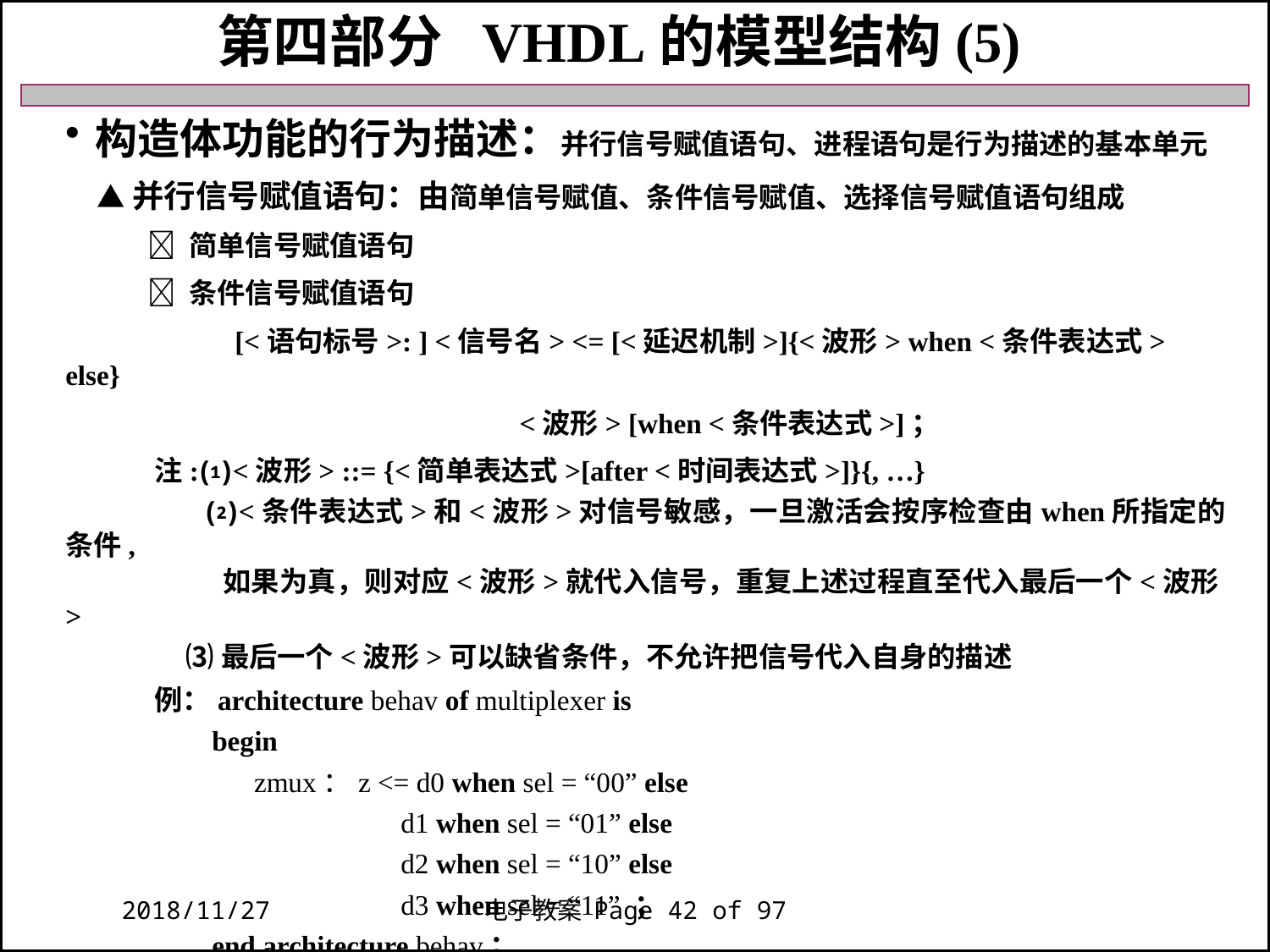

第四部分  VHDL的模型结构(5)

构造体功能的行为描述：并行信号赋值语句、进程语句是行为描述的基本单元
     ▲并行信号赋值语句：由简单信号赋值、条件信号赋值、选择信号赋值语句组成
             • 简单信号赋值语句
             • 条件信号赋值语句
          [<语句标号>: ] <信号名> <= [<延迟机制>]{<波形> when <条件表达式> else}
                                                                 <波形> [when <条件表达式>]；
             注:⑴<波形> ::= {<简单表达式>[after <时间表达式>]}{, …}
                   ⑵<条件表达式>和<波形>对信号敏感，一旦激活会按序检查由when所指定的条件,
                       如果为真，则对应<波形>就代入信号，重复上述过程直至代入最后一个<波形>
                   ⑶最后一个<波形>可以缺省条件，不允许把信号代入自身的描述
             例：architecture behav of multiplexer is
                     begin
                           zmux：z <= d0 when sel = “00” else
                                                d1 when sel = “01” else
                                                d2 when sel = “10” else
                                                d3 when sel = “11” ；
                     end architecture behav；

2018/11/27
电子教案 Page 42 of 97